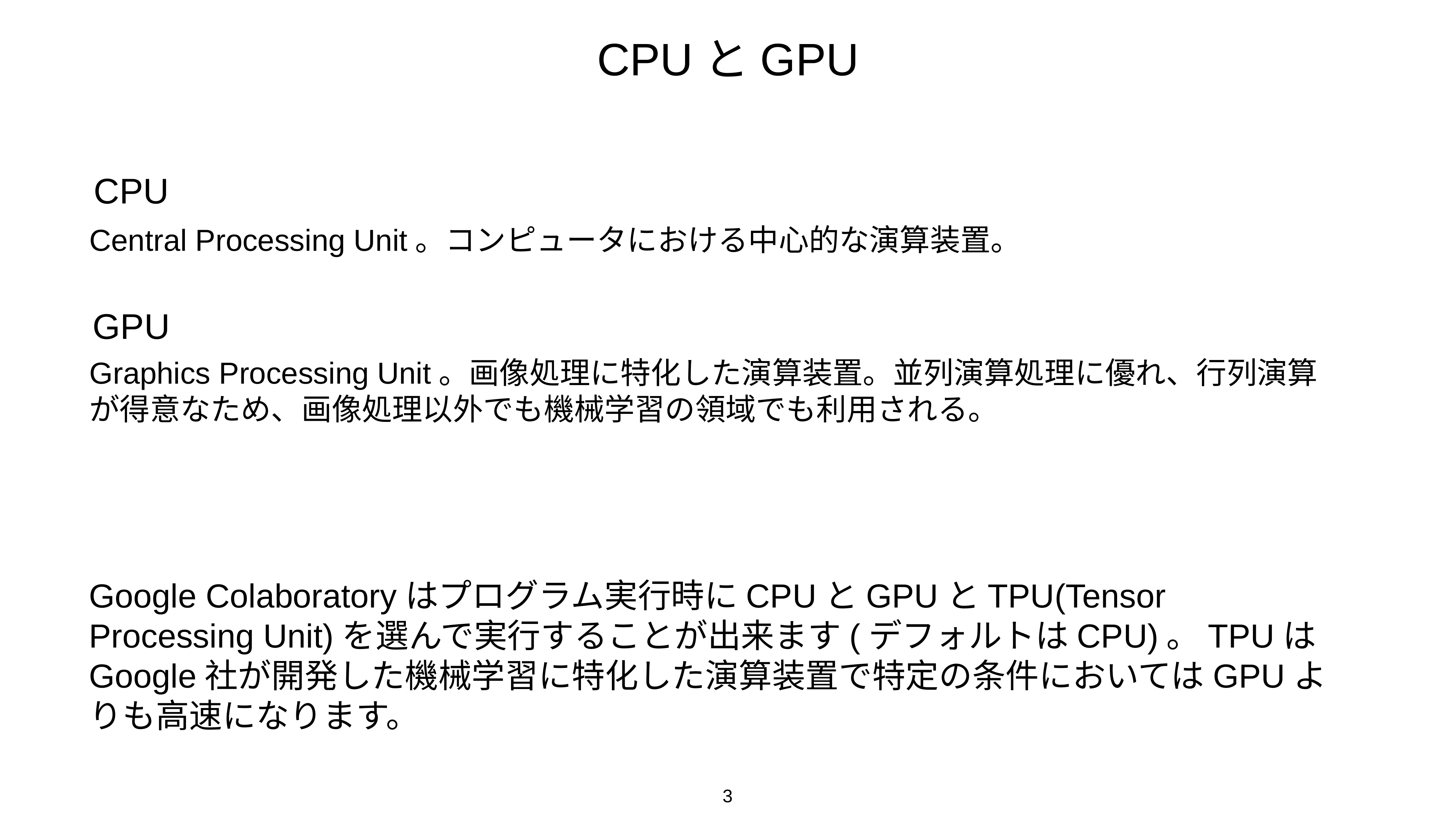

CPUとGPU
CPU
Central Processing Unit。コンピュータにおける中心的な演算装置。
GPU
Graphics Processing Unit。画像処理に特化した演算装置。並列演算処理に優れ、行列演算が得意なため、画像処理以外でも機械学習の領域でも利用される。
Google Colaboratoryはプログラム実行時にCPUとGPUとTPU(Tensor Processing Unit)を選んで実行することが出来ます(デフォルトはCPU)。TPUはGoogle社が開発した機械学習に特化した演算装置で特定の条件においてはGPUよりも高速になります。
3